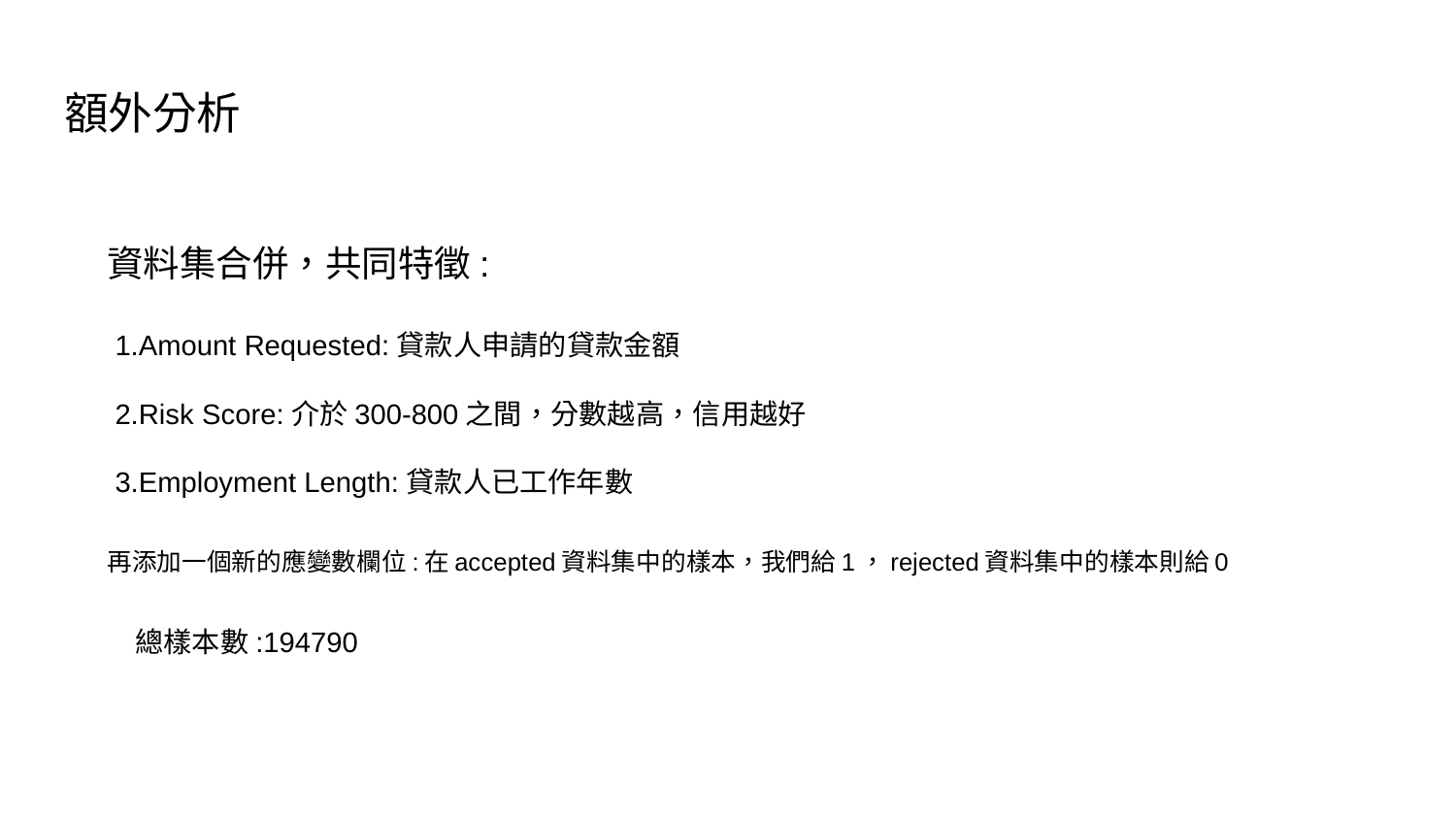

額外分析
資料集合併，共同特徵:

 1.Amount Requested:貸款人申請的貸款金額

 2.Risk Score:介於300-800之間，分數越高，信用越好

 3.Employment Length:貸款人已工作年數

再添加一個新的應變數欄位:在accepted資料集中的樣本，我們給1，rejected資料集中的樣本則給0

總樣本數:194790